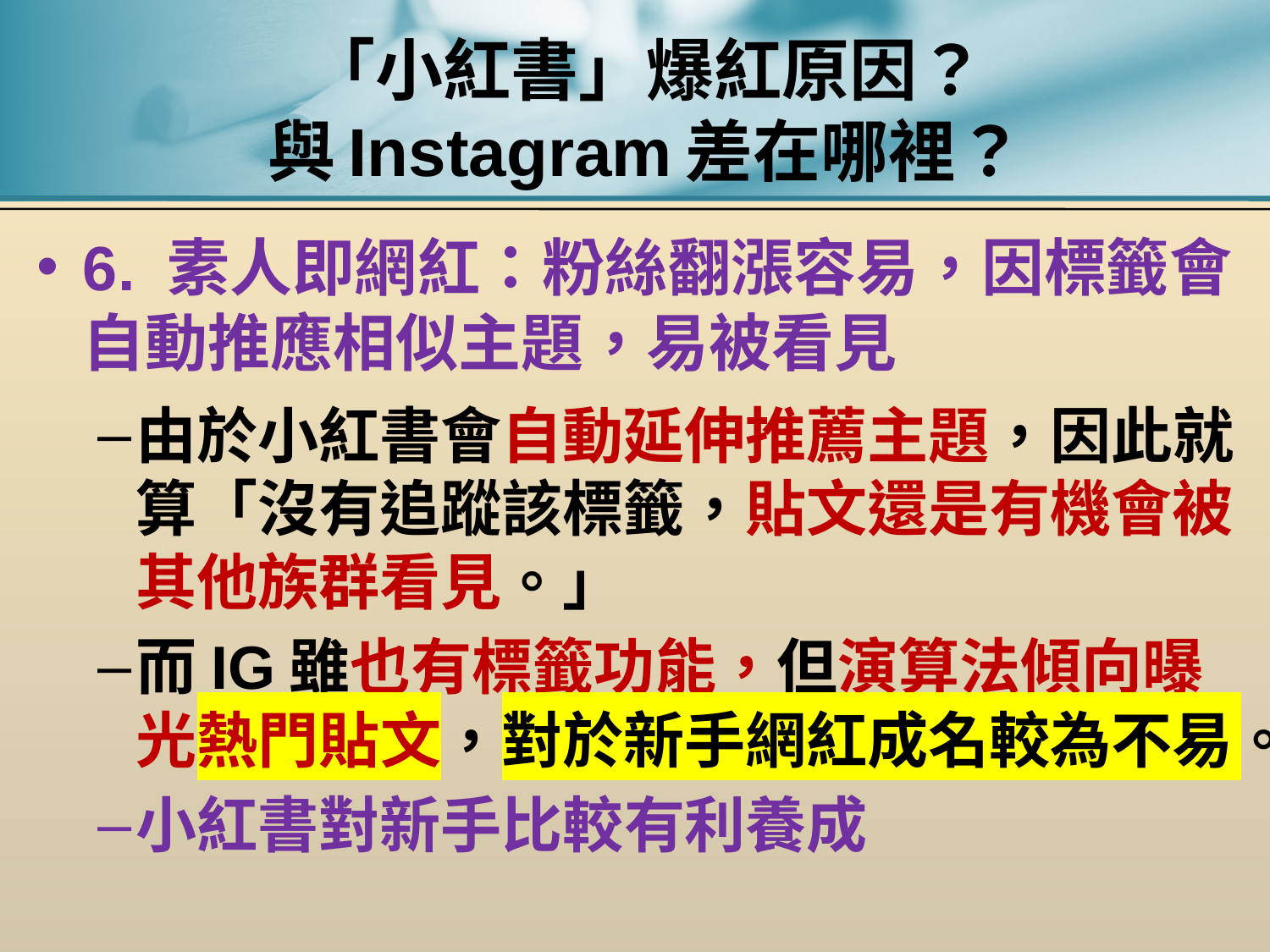

# 「小紅書」爆紅原因？ 與Instagram差在哪裡？
6. 素人即網紅：粉絲翻漲容易，因標籤會自動推應相似主題，易被看見
由於小紅書會自動延伸推薦主題，因此就算「沒有追蹤該標籤，貼文還是有機會被其他族群看見。」
而IG雖也有標籤功能，但演算法傾向曝光熱門貼文，對於新手網紅成名較為不易。
小紅書對新手比較有利養成